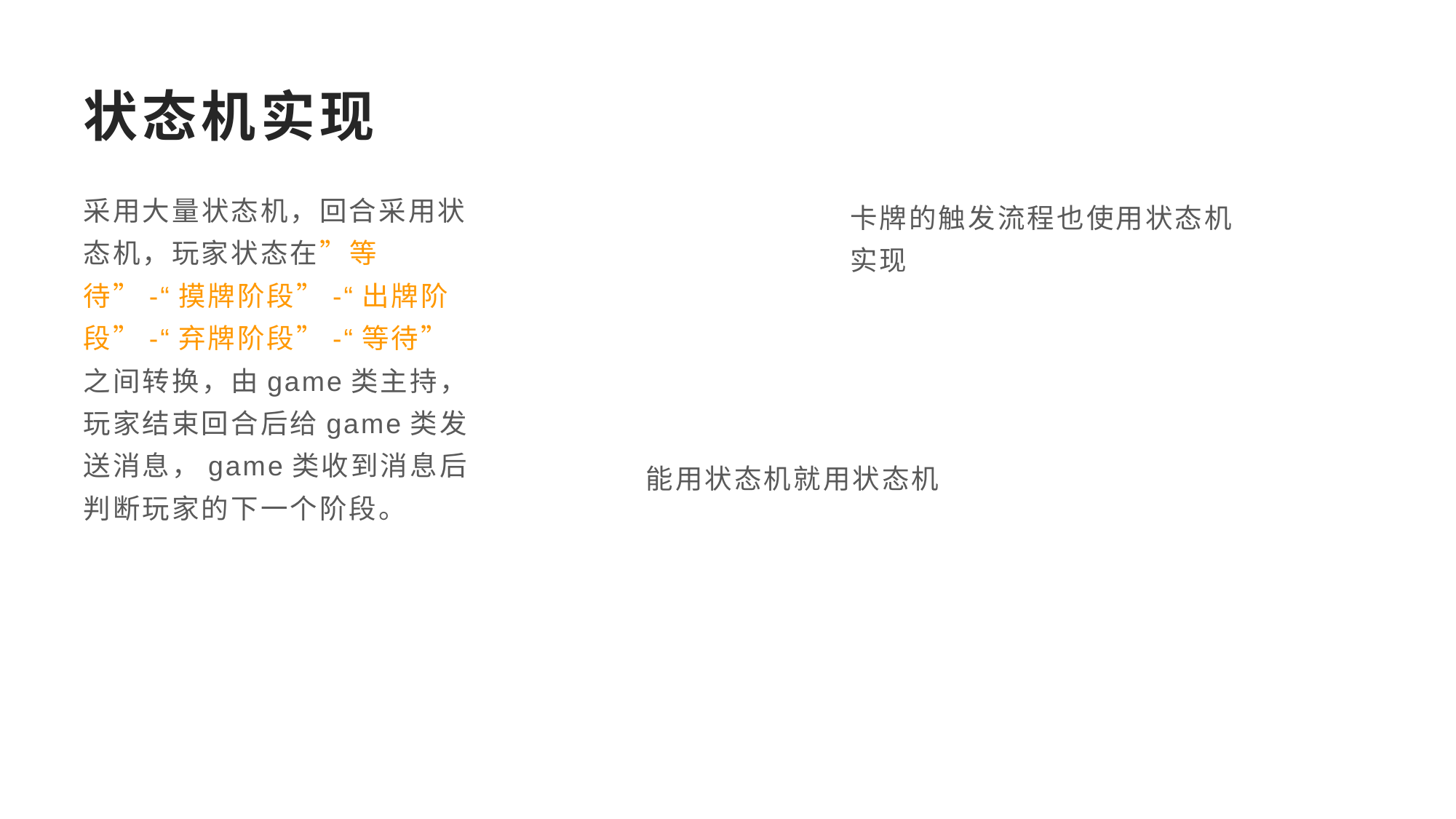

# 状态机实现
采用大量状态机，回合采用状态机，玩家状态在”等待”-“摸牌阶段”-“出牌阶段”-“弃牌阶段”-“等待”之间转换，由game类主持，玩家结束回合后给game类发送消息，game类收到消息后判断玩家的下一个阶段。
卡牌的触发流程也使用状态机实现
能用状态机就用状态机